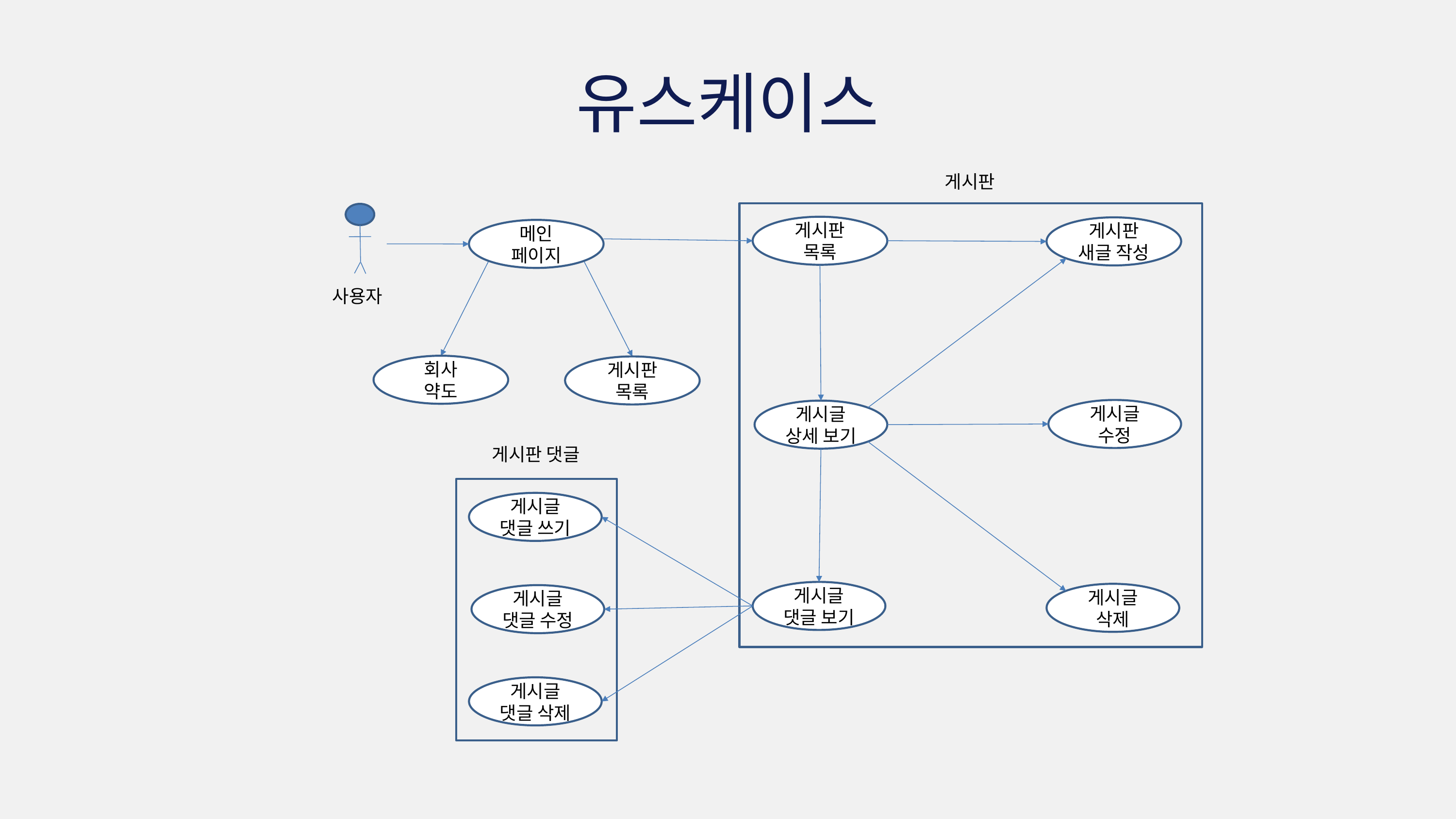

유스케이스
게시판

게시판
목록
게시판
새글 작성
메인
페이지
사용자
회사
약도
게시판
목록
게시글
수정
게시글
상세 보기
게시판 댓글

게시글
댓글 쓰기
게시글
댓글 보기
게시글
삭제
게시글
댓글 수정
게시글
댓글 삭제